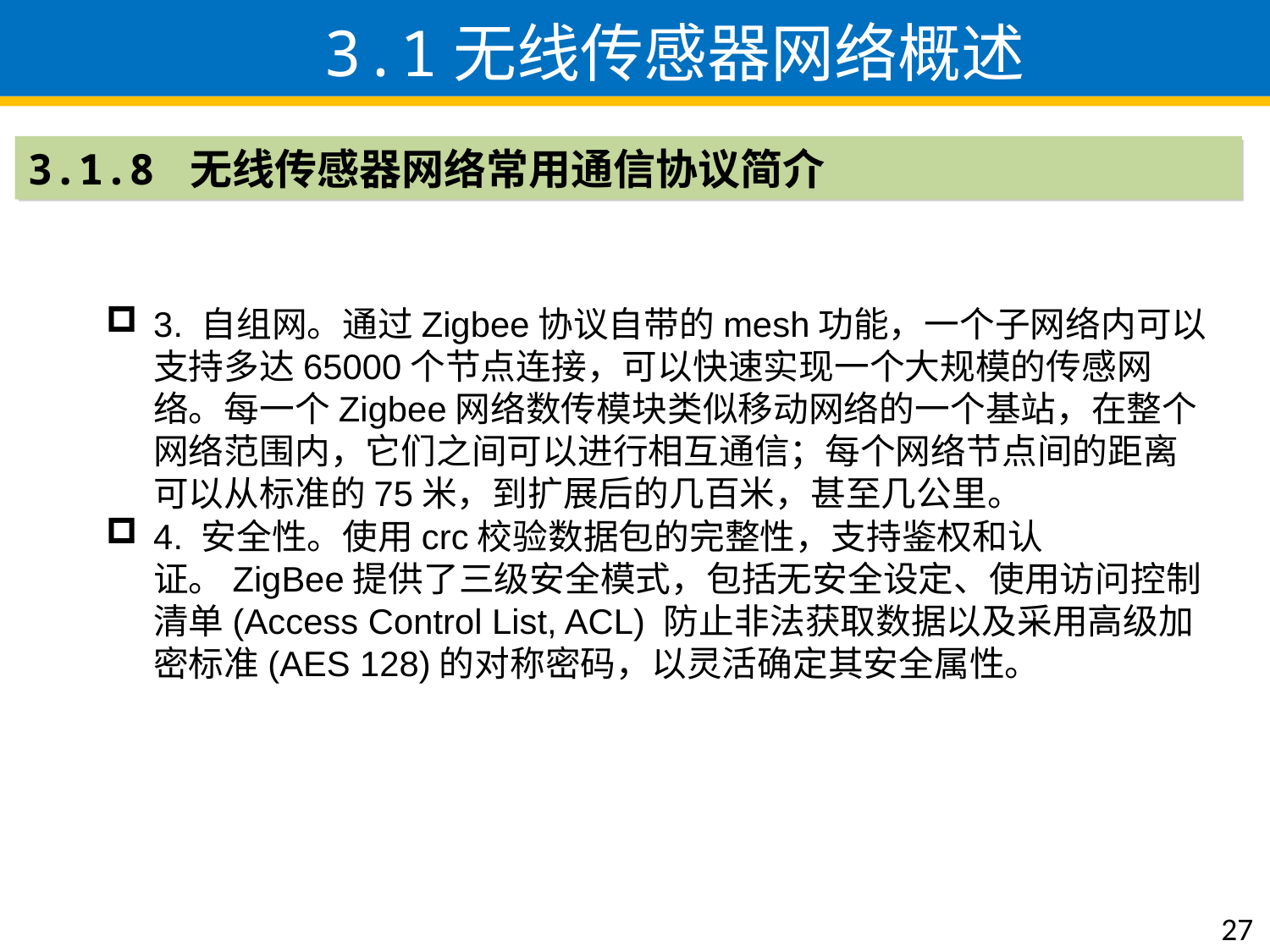

3.1无线传感器网络概述
3.1.8 无线传感器网络常用通信协议简介
3. 自组网。通过Zigbee协议自带的mesh功能，一个子网络内可以支持多达65000个节点连接，可以快速实现一个大规模的传感网络。每一个Zigbee网络数传模块类似移动网络的一个基站，在整个网络范围内，它们之间可以进行相互通信；每个网络节点间的距离可以从标准的75米，到扩展后的几百米，甚至几公里。
4. 安全性。使用crc校验数据包的完整性，支持鉴权和认证。ZigBee提供了三级安全模式，包括无安全设定、使用访问控制清单(Access Control List, ACL) 防止非法获取数据以及采用高级加密标准(AES 128)的对称密码，以灵活确定其安全属性。
27